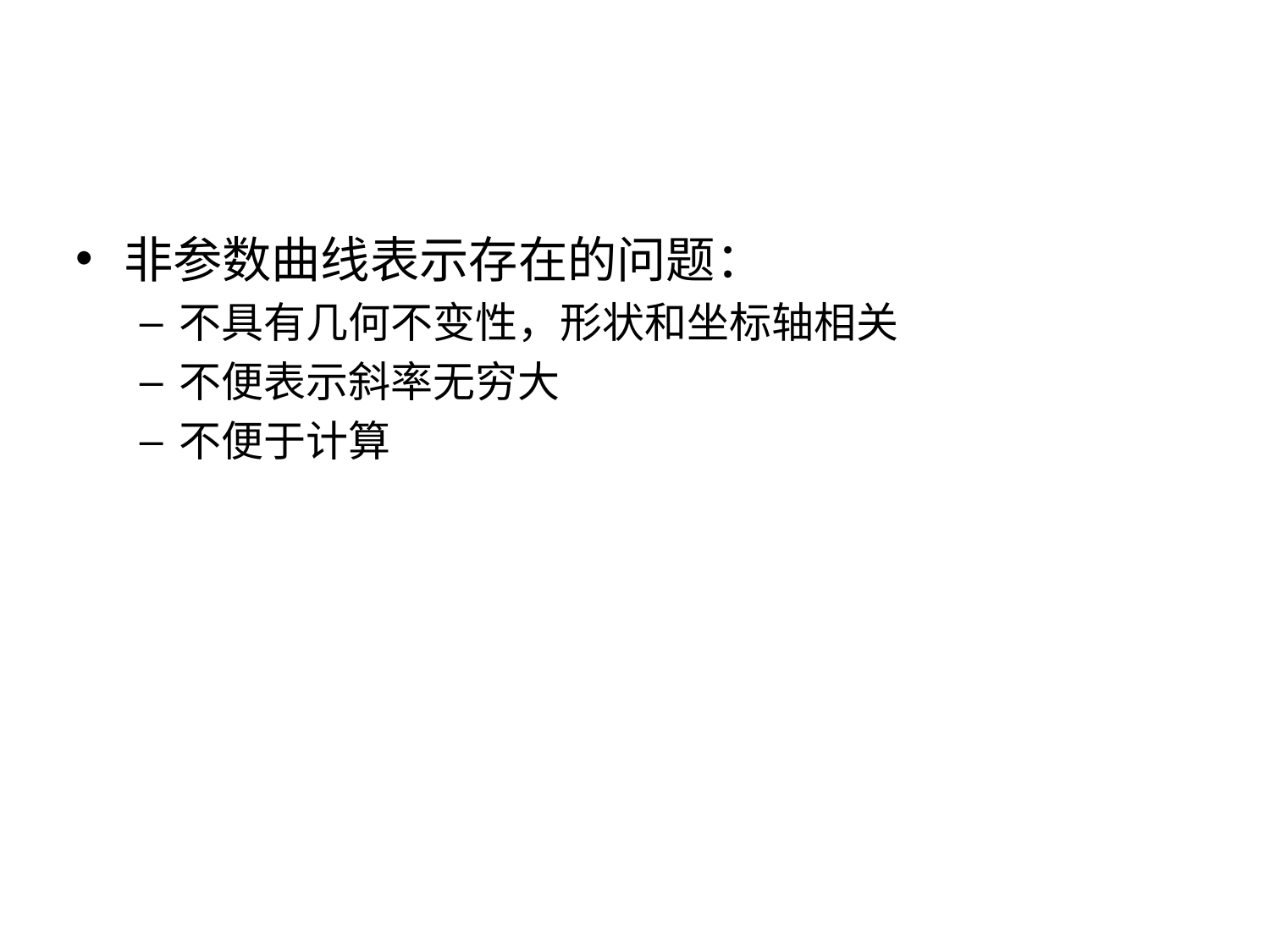

#
非参数曲线表示存在的问题：
不具有几何不变性，形状和坐标轴相关
不便表示斜率无穷大
不便于计算